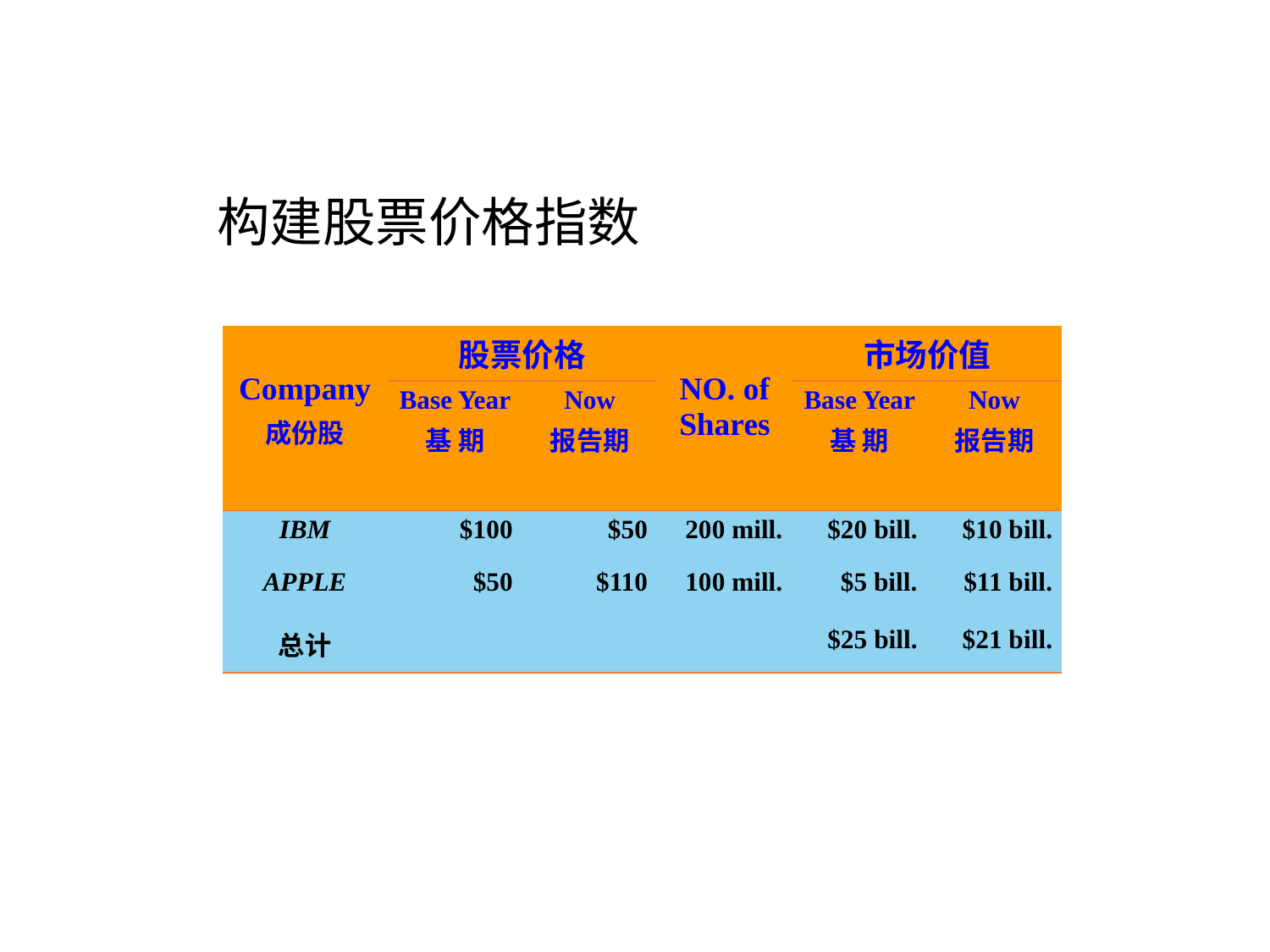

# 构建股票价格指数
| Company 成份股 | 股票价格 |  | NO. of Shares | 市场价值 |  |
| --- | --- | --- | --- | --- | --- |
|  | Base Year 基 期 | Now 报告期 |  | Base Year 基 期 | Now 报告期 |
| IBM | $100 | $50 | 200 mill. | $20 bill. | $10 bill. |
| APPLE | $50 | $110 | 100 mill. | $5 bill. | $11 bill. |
| 总计 |  |  |  | $25 bill. | $21 bill. |